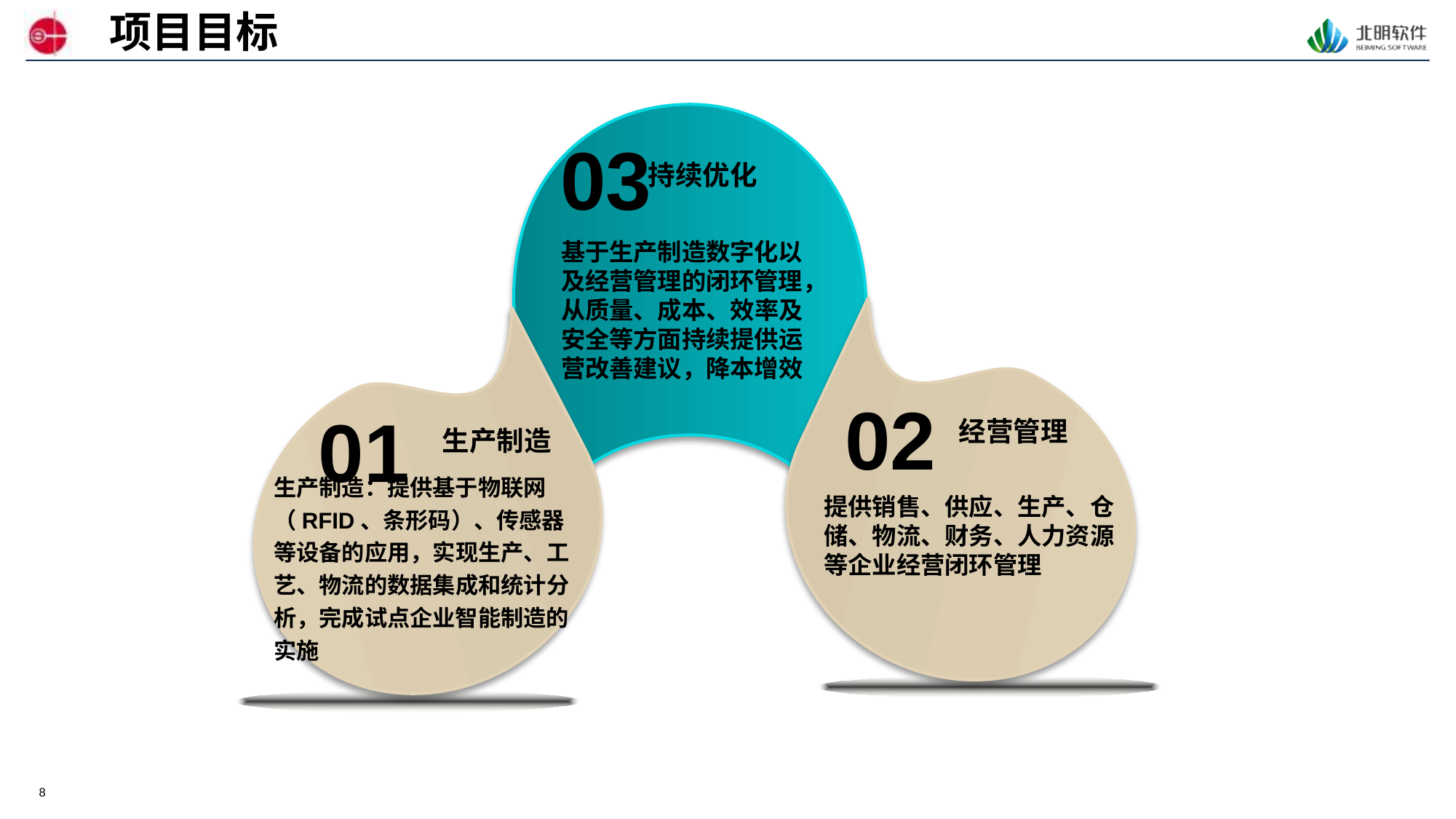

项目目标

03
持续优化
基于生产制造数字化以及经营管理的闭环管理，从质量、成本、效率及安全等方面持续提供运营改善建议，降本增效

02
经营管理
01
生产制造
生产制造：提供基于物联网（RFID、条形码）、传感器等设备的应用，实现生产、工艺、物流的数据集成和统计分析，完成试点企业智能制造的实施
提供销售、供应、生产、仓储、物流、财务、人力资源等企业经营闭环管理